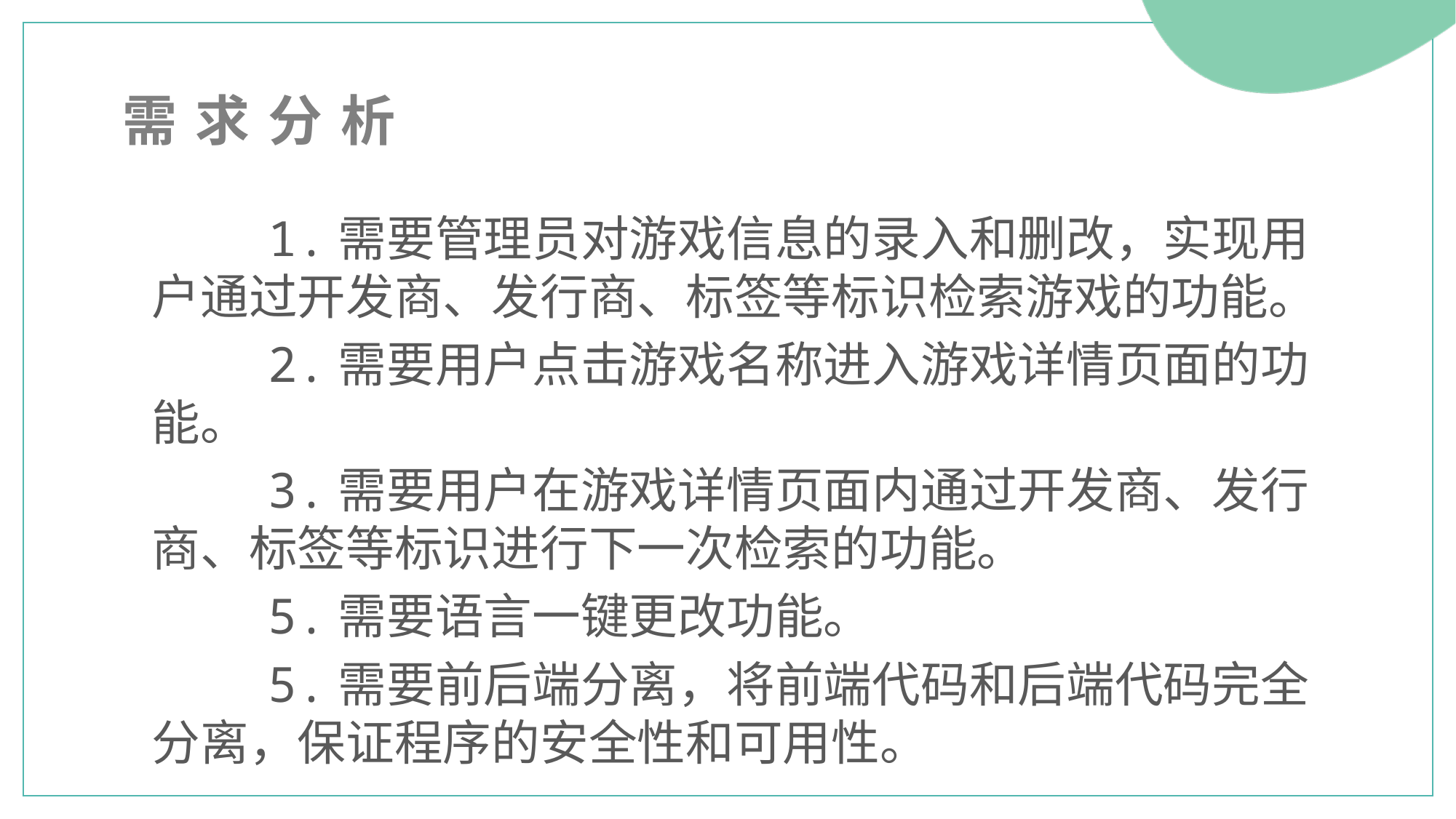

需求分析
    1.需要管理员对游戏信息的录入和删改，实现用户通过开发商、发行商、标签等标识检索游戏的功能。
    2.需要用户点击游戏名称进入游戏详情页面的功能。
    3.需要用户在游戏详情页面内通过开发商、发行商、标签等标识进行下一次检索的功能。
    5.需要语言一键更改功能。
    5.需要前后端分离，将前端代码和后端代码完全分离，保证程序的安全性和可用性。